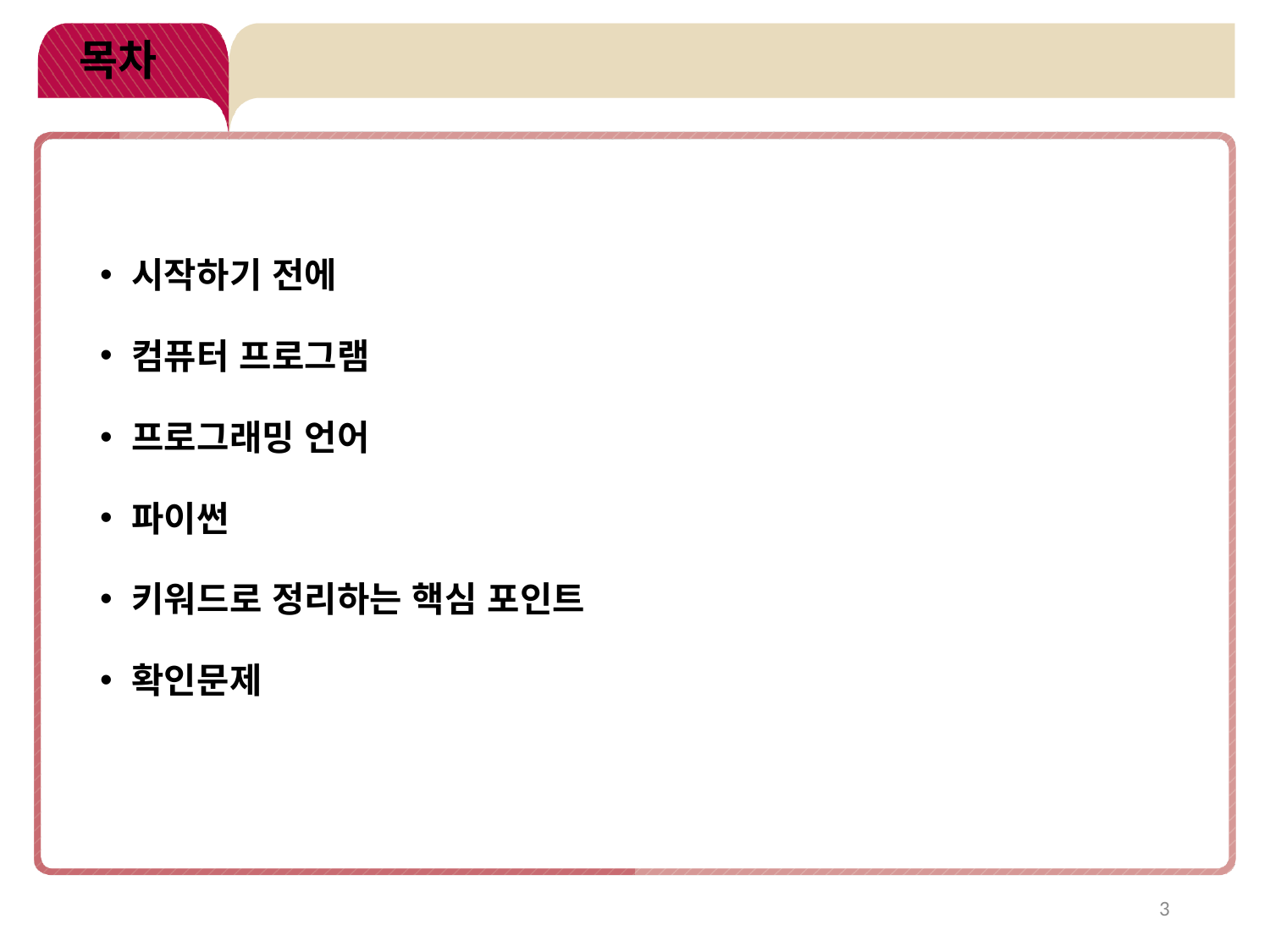

# 목차

시작하기 전에
컴퓨터 프로그램
프로그래밍 언어
파이썬
키워드로 정리하는 핵심 포인트
확인문제

3